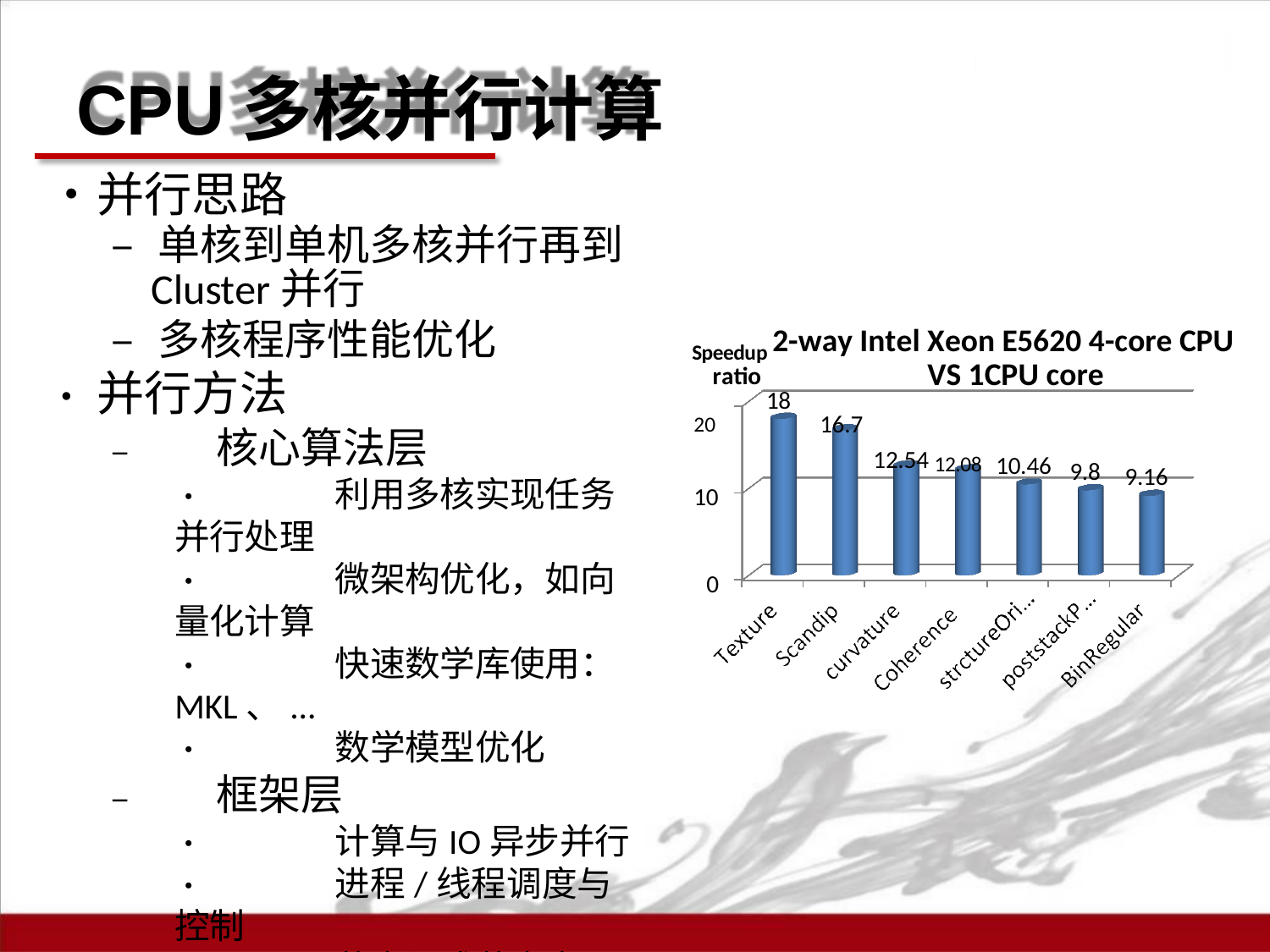

# CPU多核并行计算
•	并行思路
– 单核到单机多核并行再到
Cluster并行
– 多核程序性能优化
•	并行方法
–	核心算法层
•	利用多核实现任务并行处理
•	微架构优化，如向量化计算
•	快速数学库使用：MKL、...
•	数学模型优化
–	框架层
•	计算与IO异步并行
•	进程/线程调度与控制
•	节点间或节点内通信优化
•	硬件与软件的代码设计
Speedup 2-way Intel Xeon E5620 4-core CPU
VS 1CPU core
ratio
20	16.7
18

12.54 12.08
10.46
9.8
9.16
10

0